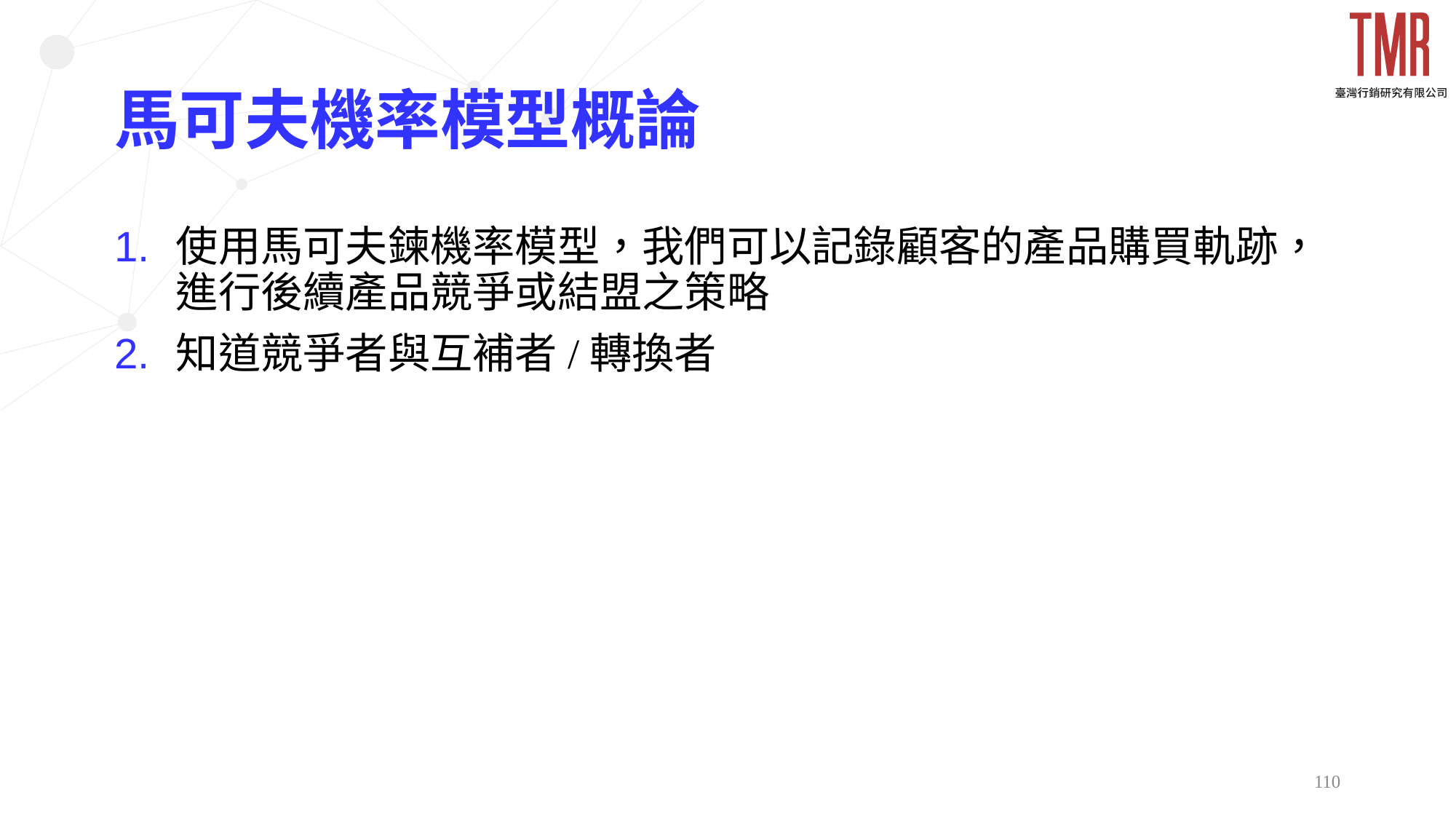

# 馬可夫機率模型概論
使用馬可夫鍊機率模型，我們可以記錄顧客的產品購買軌跡，進行後續產品競爭或結盟之策略
知道競爭者與互補者/轉換者
110